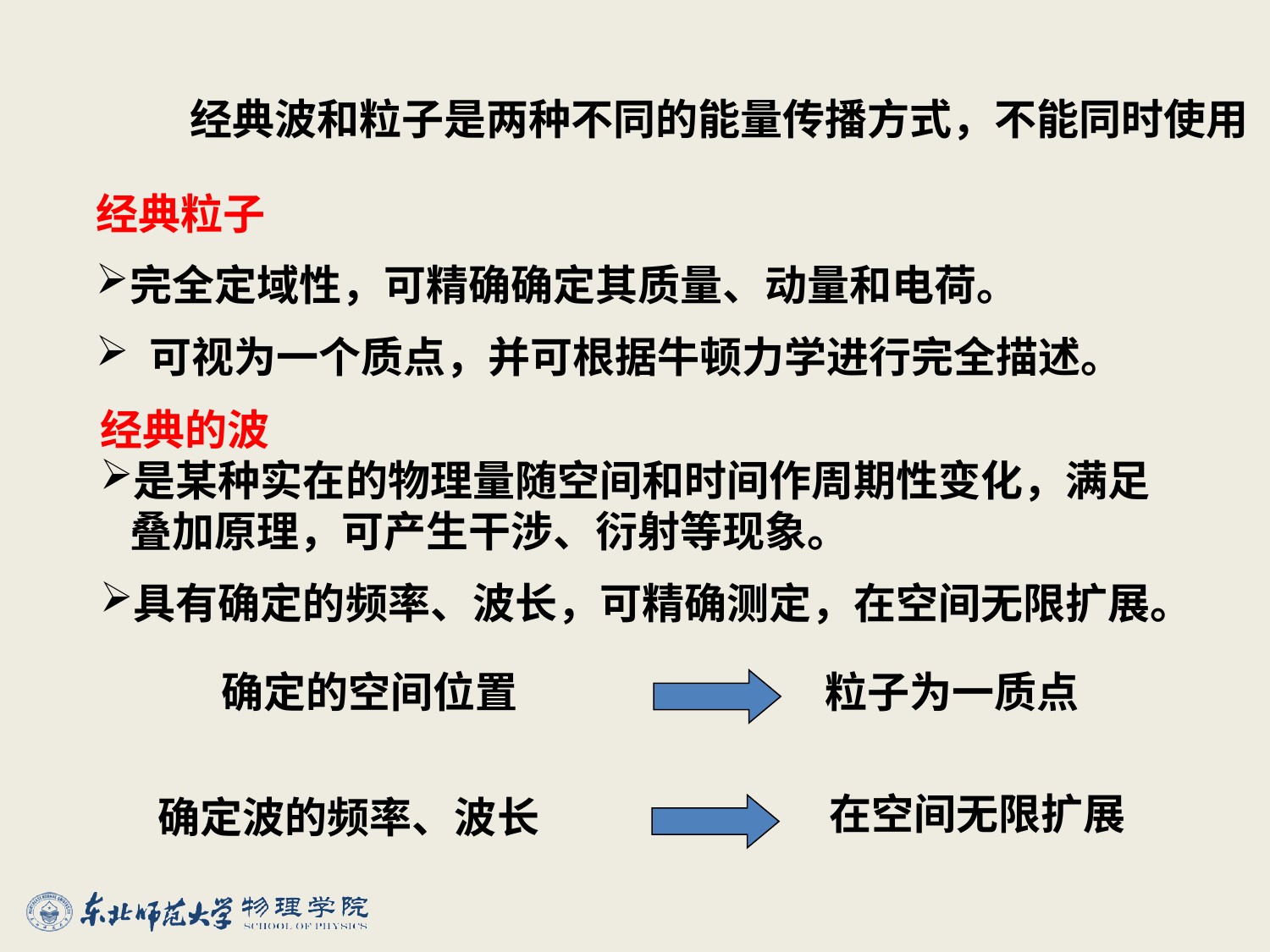

经典波和粒子是两种不同的能量传播方式，不能同时使用
经典粒子
完全定域性，可精确确定其质量、动量和电荷。
 可视为一个质点，并可根据牛顿力学进行完全描述。
经典的波
是某种实在的物理量随空间和时间作周期性变化，满足叠加原理，可产生干涉、衍射等现象。
具有确定的频率、波长，可精确测定，在空间无限扩展。

粒子为一质点
确定的空间位置

在空间无限扩展
确定波的频率、波长